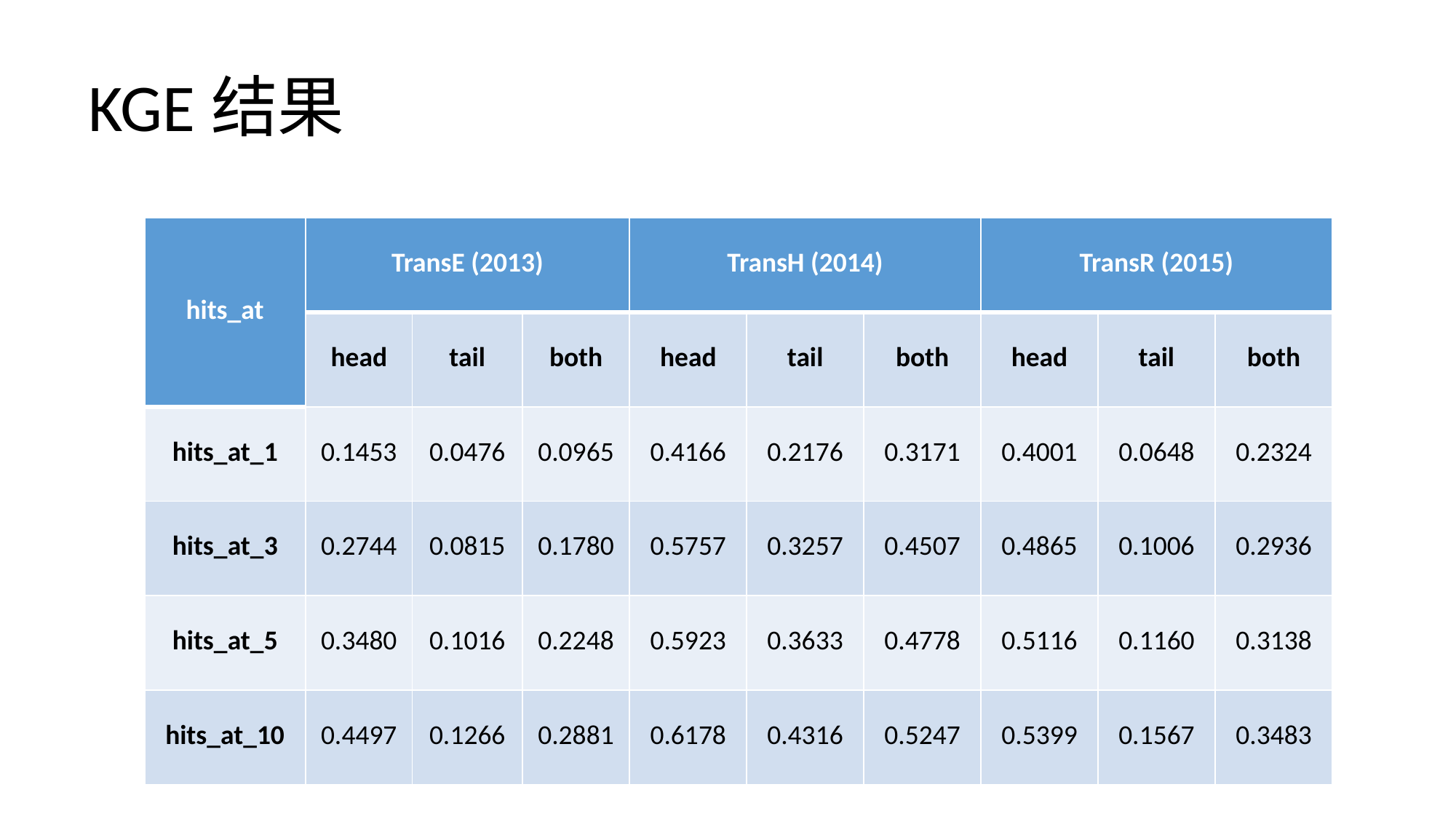

# KGE结果
| hits\_at | TransE (2013) |  |  | TransH (2014) |  |  | TransR (2015) |  |  |
| --- | --- | --- | --- | --- | --- | --- | --- | --- | --- |
|  | head | tail | both | head | tail | both | head | tail | both |
| hits\_at\_1 | 0.1453 | 0.0476 | 0.0965 | 0.4166 | 0.2176 | 0.3171 | 0.4001 | 0.0648 | 0.2324 |
| hits\_at\_3 | 0.2744 | 0.0815 | 0.1780 | 0.5757 | 0.3257 | 0.4507 | 0.4865 | 0.1006 | 0.2936 |
| hits\_at\_5 | 0.3480 | 0.1016 | 0.2248 | 0.5923 | 0.3633 | 0.4778 | 0.5116 | 0.1160 | 0.3138 |
| hits\_at\_10 | 0.4497 | 0.1266 | 0.2881 | 0.6178 | 0.4316 | 0.5247 | 0.5399 | 0.1567 | 0.3483 |